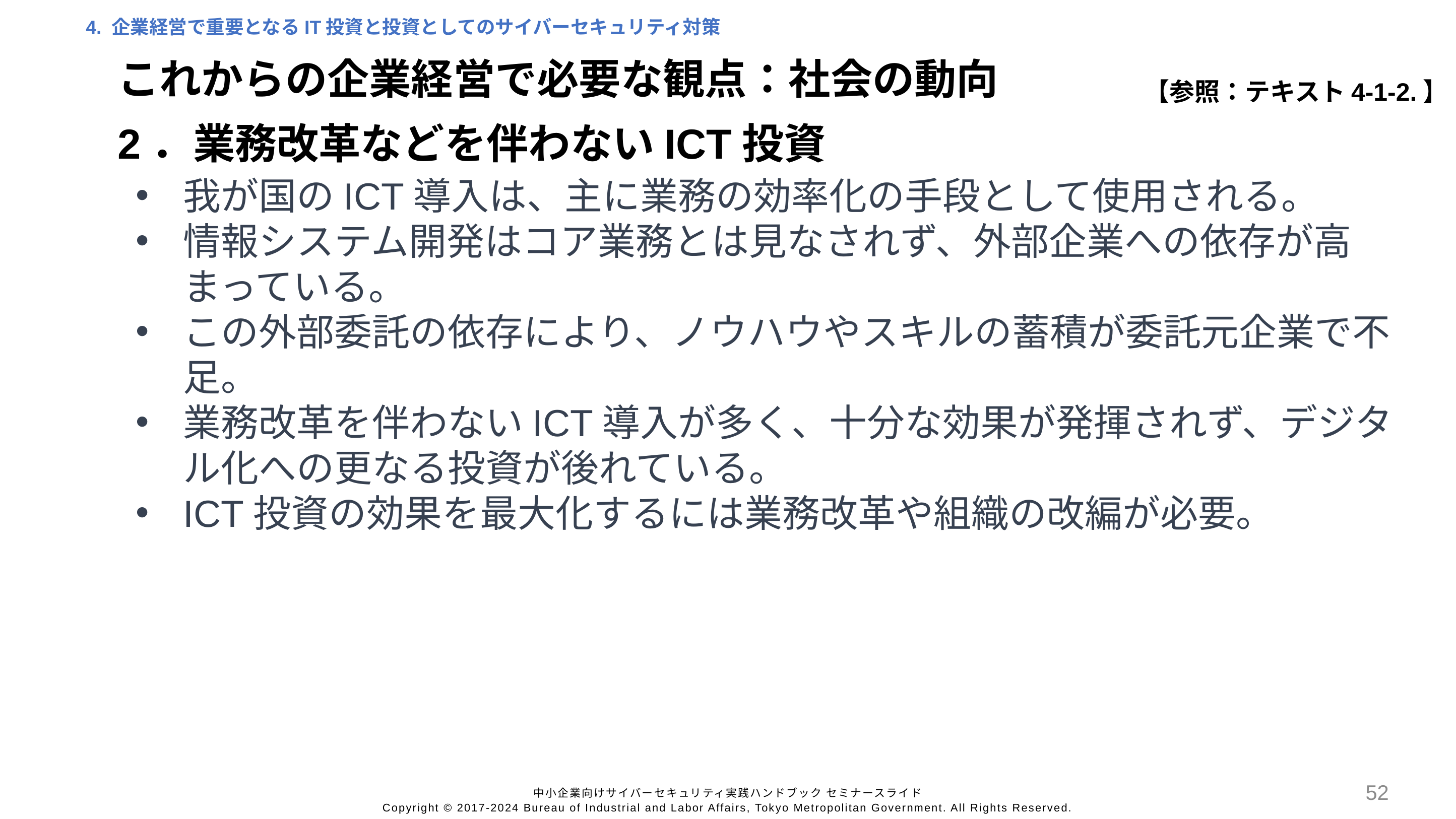

4. 企業経営で重要となるIT投資と投資としてのサイバーセキュリティ対策
これからの企業経営で必要な観点：社会の動向
【参照：テキスト4-1-2.】
2．業務改革などを伴わないICT投資
我が国のICT導入は、主に業務の効率化の手段として使用される。
情報システム開発はコア業務とは見なされず、外部企業への依存が高まっている。
この外部委託の依存により、ノウハウやスキルの蓄積が委託元企業で不足。
業務改革を伴わないICT導入が多く、十分な効果が発揮されず、デジタル化への更なる投資が後れている。
ICT投資の効果を最大化するには業務改革や組織の改編が必要。
52